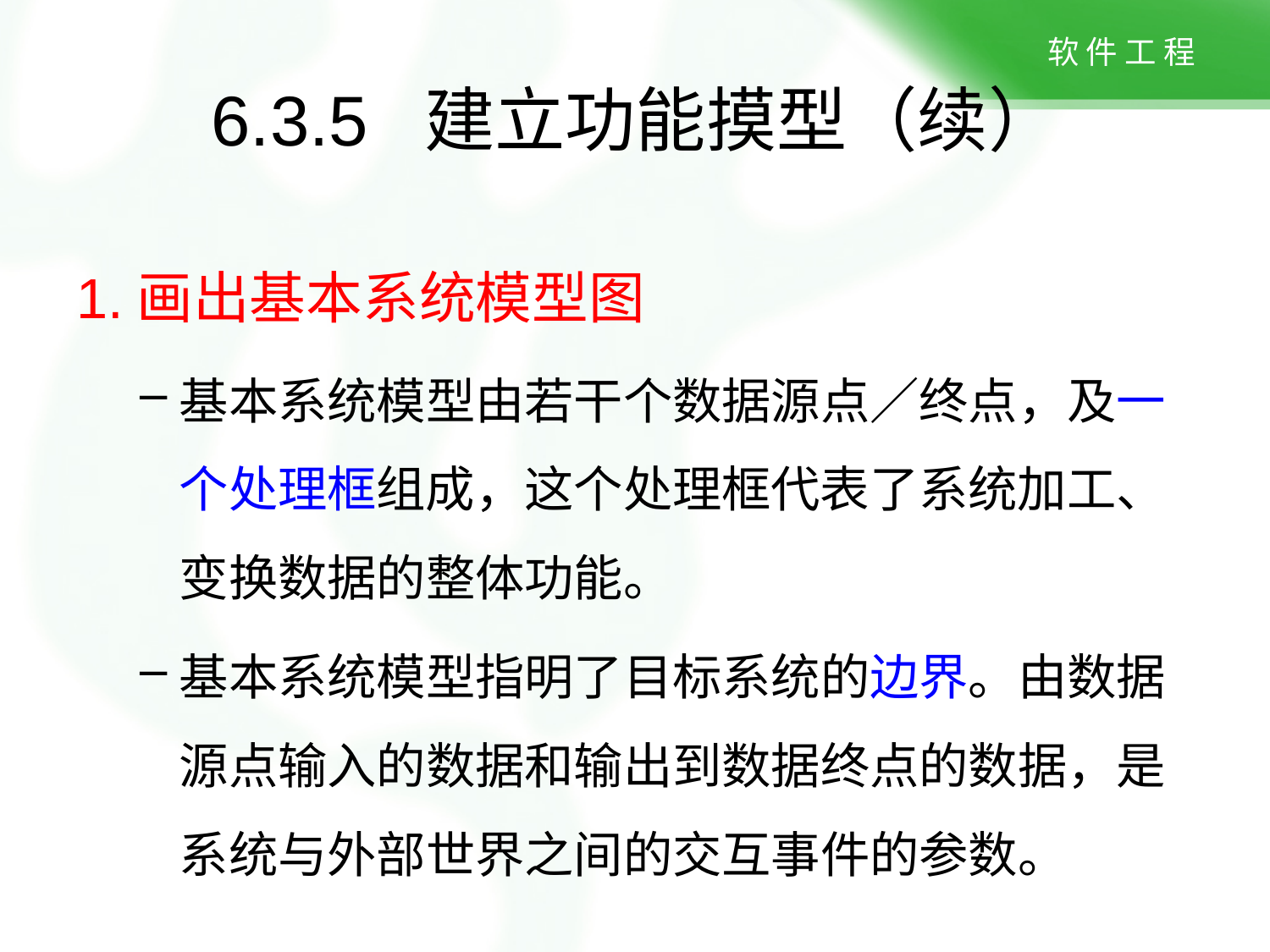

# 6.3.5  建立功能摸型（续）
1.画出基本系统模型图
基本系统模型由若干个数据源点／终点，及一个处理框组成，这个处理框代表了系统加工、变换数据的整体功能。
基本系统模型指明了目标系统的边界。由数据源点输入的数据和输出到数据终点的数据，是系统与外部世界之间的交互事件的参数。